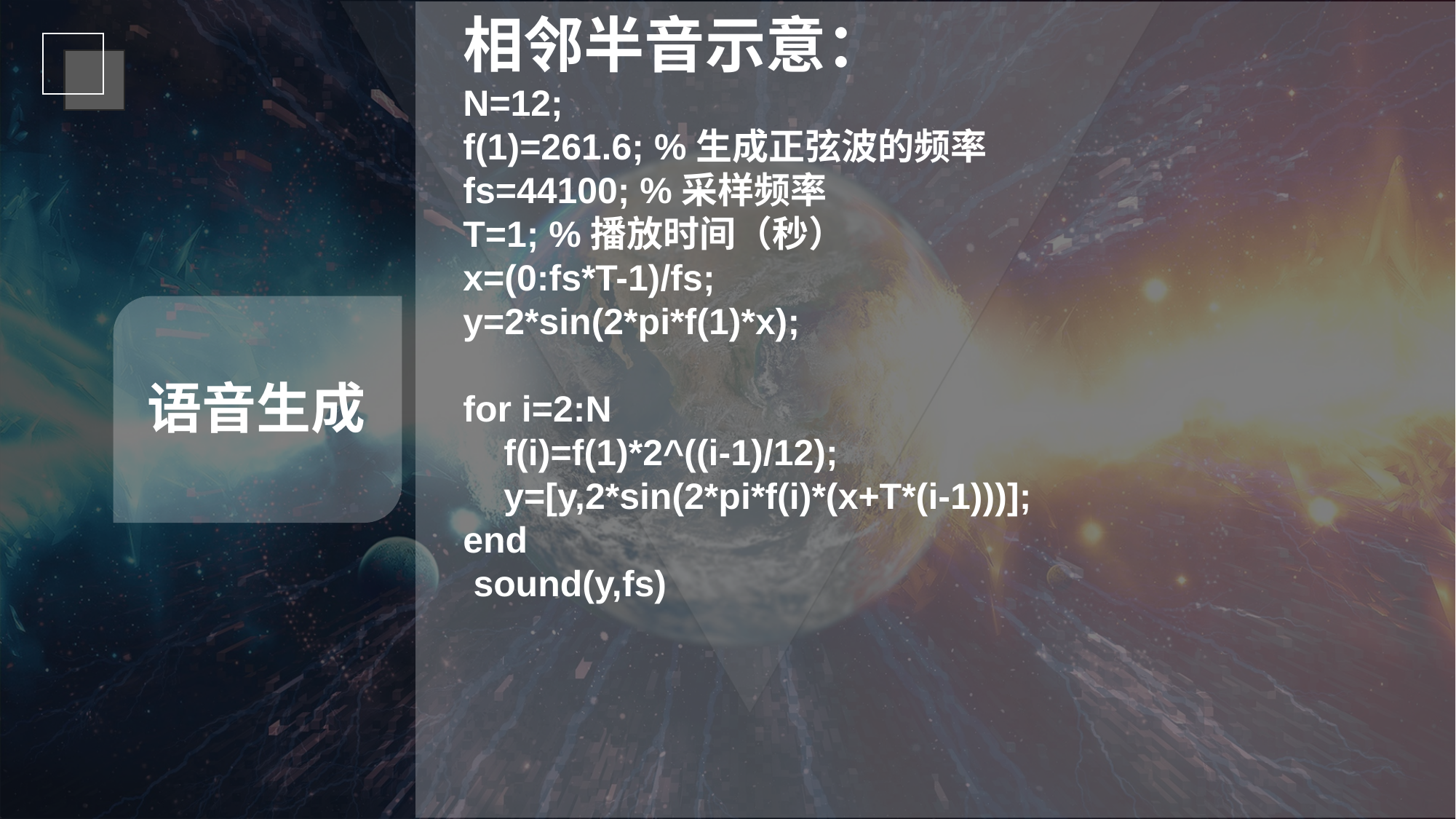

相邻半音示意：
N=12;
f(1)=261.6; %生成正弦波的频率
fs=44100; %采样频率
T=1; %播放时间（秒）
x=(0:fs*T-1)/fs;
y=2*sin(2*pi*f(1)*x);

for i=2:N
    f(i)=f(1)*2^((i-1)/12);
    y=[y,2*sin(2*pi*f(i)*(x+T*(i-1)))];
end
 sound(y,fs)

语音生成